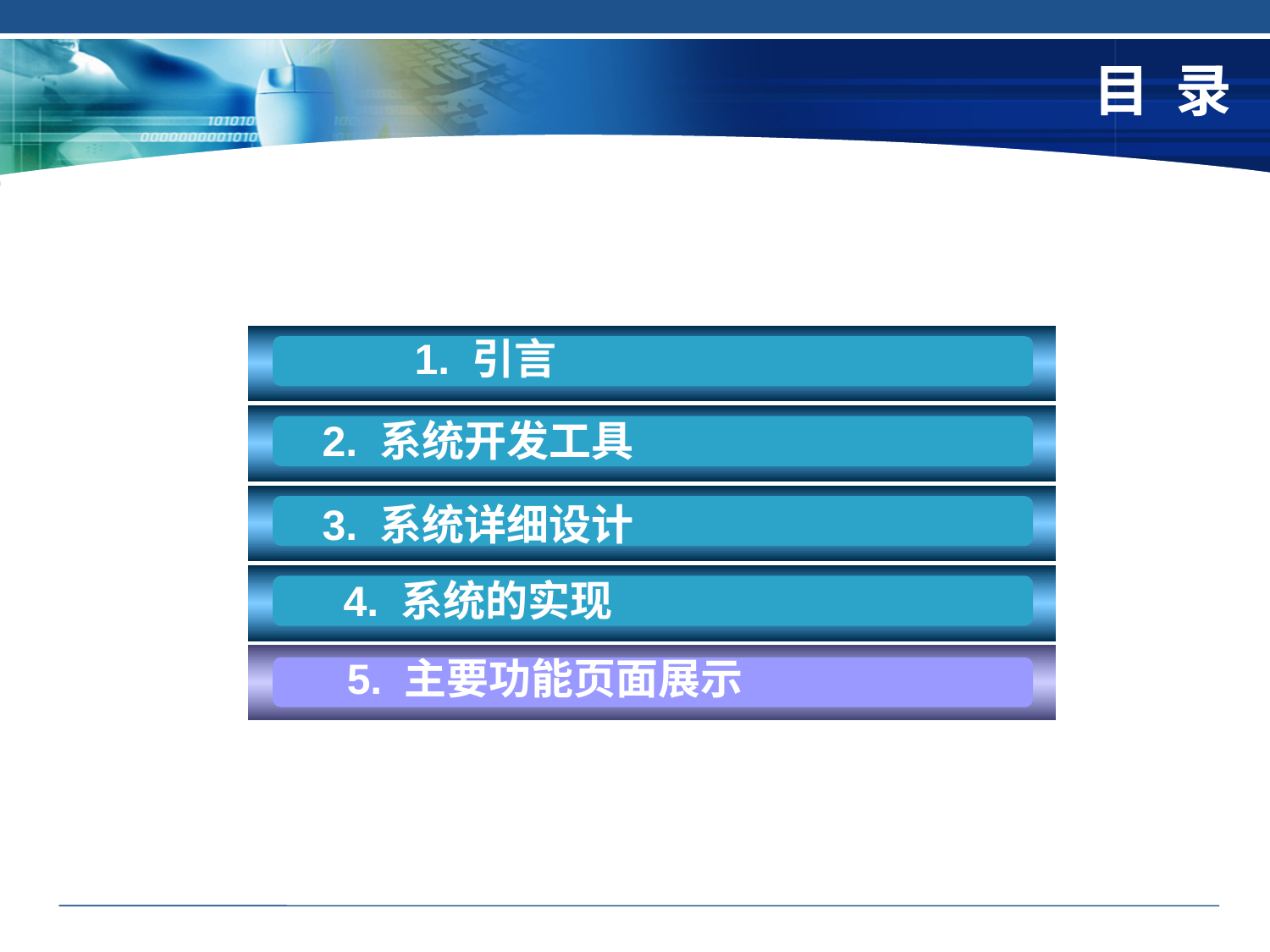

# 目  录

 1. 引言

 2. 系统开发工具

 3. 系统详细设计

 4. 系统的实现

 5. 主要功能页面展示